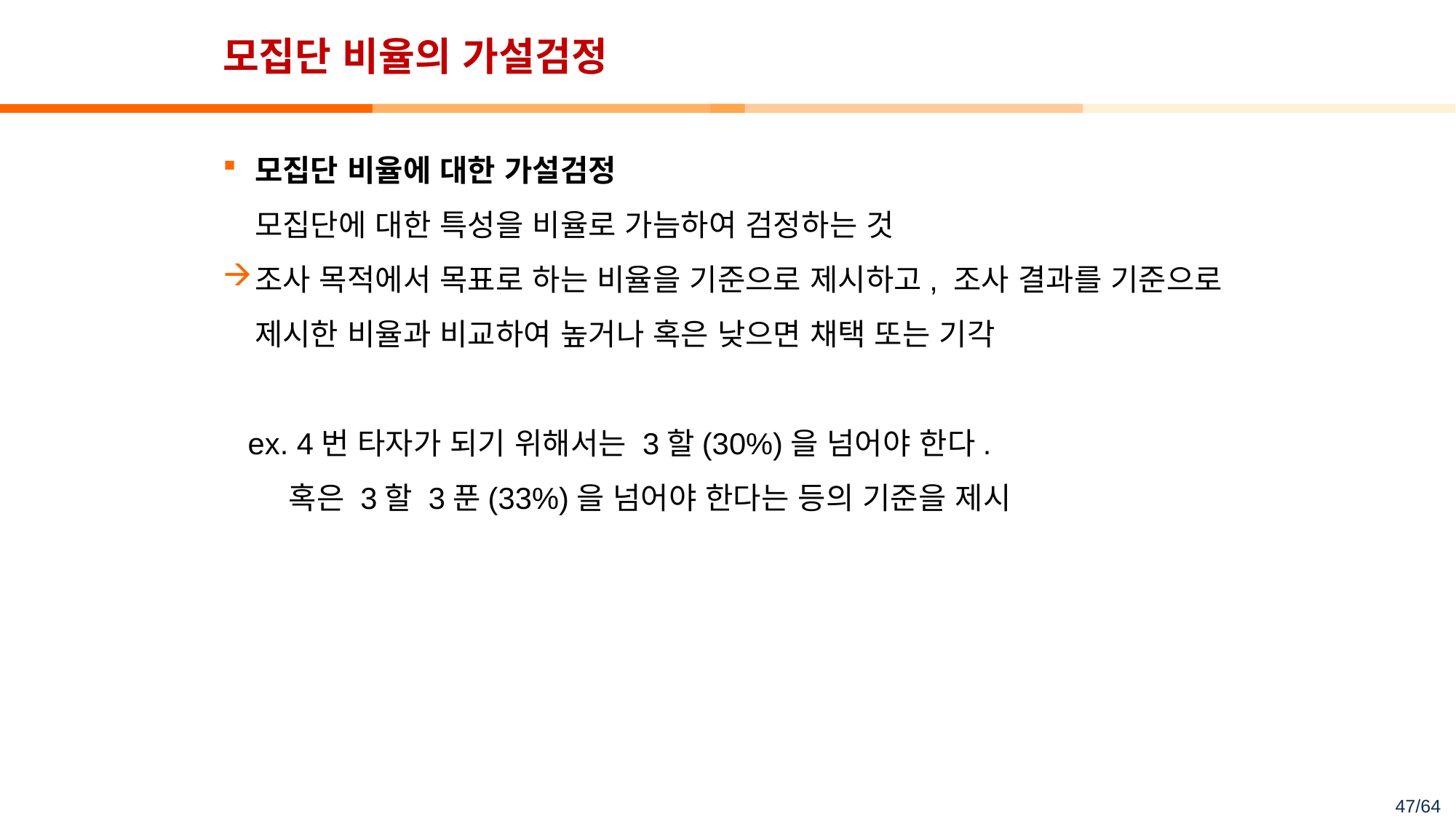

# 모집단 비율의 가설검정
모집단 비율에 대한 가설검정
모집단에 대한 특성을 비율로 가늠하여 검정하는 것
조사 목적에서 목표로 하는 비율을 기준으로 제시하고, 조사 결과를 기준으로 제시한 비율과 비교하여 높거나 혹은 낮으면 채택 또는 기각

   ex. 4번 타자가 되기 위해서는 3할(30%)을 넘어야 한다.
       혹은 3할 3푼(33%)을 넘어야 한다는 등의 기준을 제시